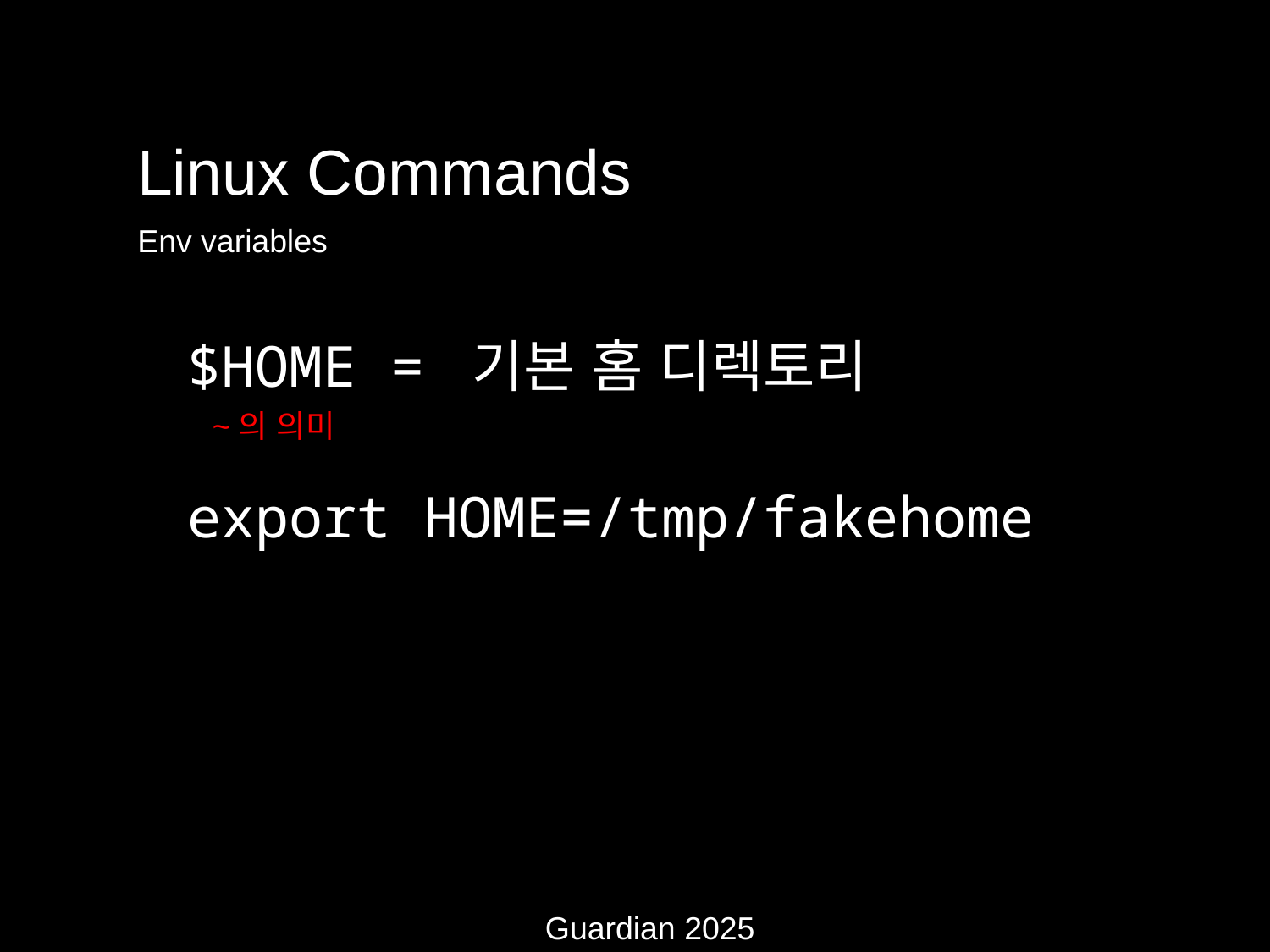

Linux Commands
Env variables
$HOME = 기본 홈 디렉토리
export HOME=/tmp/fakehome
~의 의미